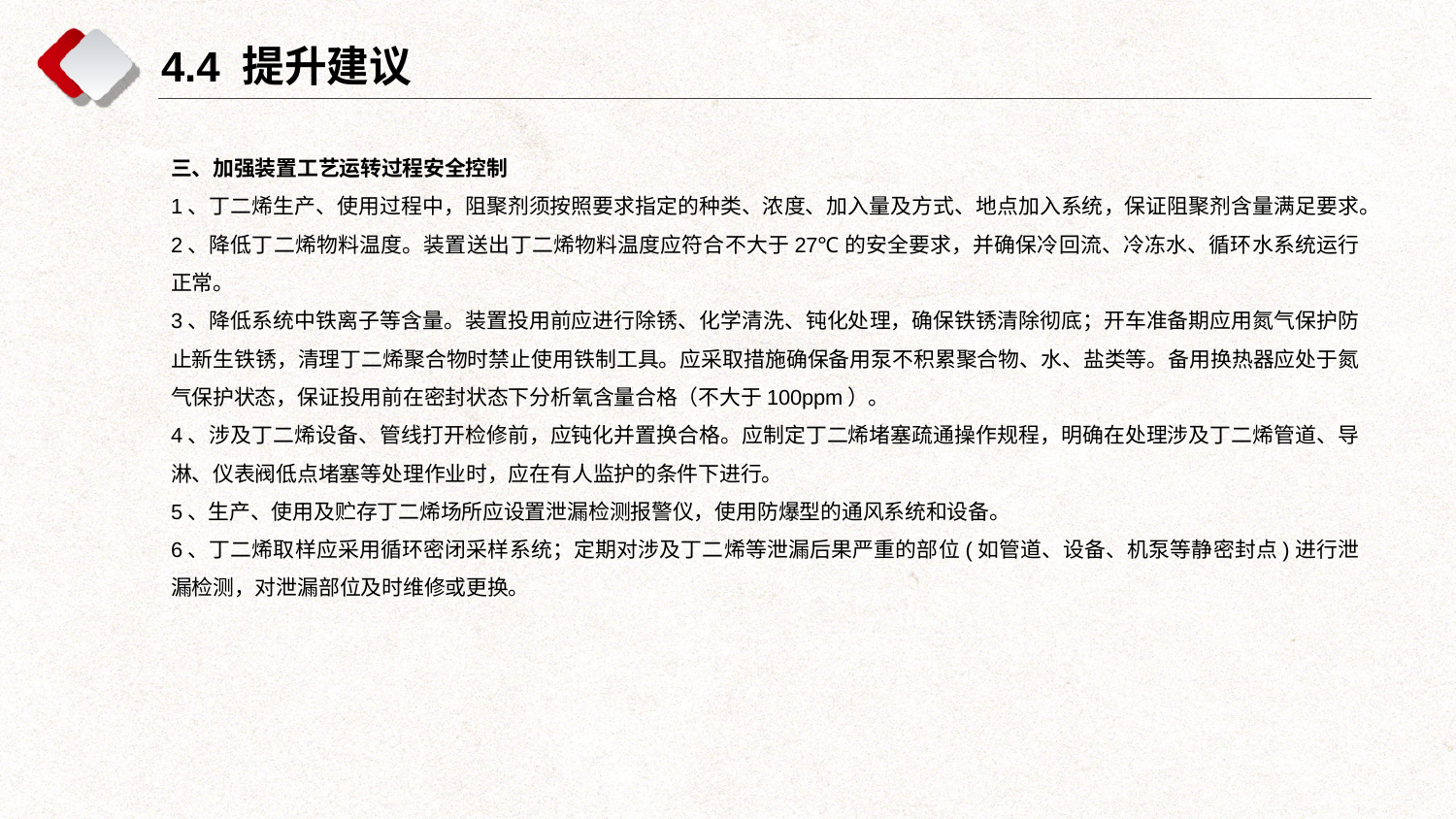

4.4 提升建议
三、加强装置工艺运转过程安全控制
1、丁二烯生产、使用过程中，阻聚剂须按照要求指定的种类、浓度、加入量及方式、地点加入系统，保证阻聚剂含量满足要求。
2、降低丁二烯物料温度。装置送出丁二烯物料温度应符合不大于27℃的安全要求，并确保冷回流、冷冻水、循环水系统运行正常。
3、降低系统中铁离子等含量。装置投用前应进行除锈、化学清洗、钝化处理，确保铁锈清除彻底；开车准备期应用氮气保护防止新生铁锈，清理丁二烯聚合物时禁止使用铁制工具。应采取措施确保备用泵不积累聚合物、水、盐类等。备用换热器应处于氮气保护状态，保证投用前在密封状态下分析氧含量合格（不大于100ppm）。
4、涉及丁二烯设备、管线打开检修前，应钝化并置换合格。应制定丁二烯堵塞疏通操作规程，明确在处理涉及丁二烯管道、导淋、仪表阀低点堵塞等处理作业时，应在有人监护的条件下进行。
5、生产、使用及贮存丁二烯场所应设置泄漏检测报警仪，使用防爆型的通风系统和设备。
6、丁二烯取样应采用循环密闭采样系统；定期对涉及丁二烯等泄漏后果严重的部位(如管道、设备、机泵等静密封点)进行泄漏检测，对泄漏部位及时维修或更换。